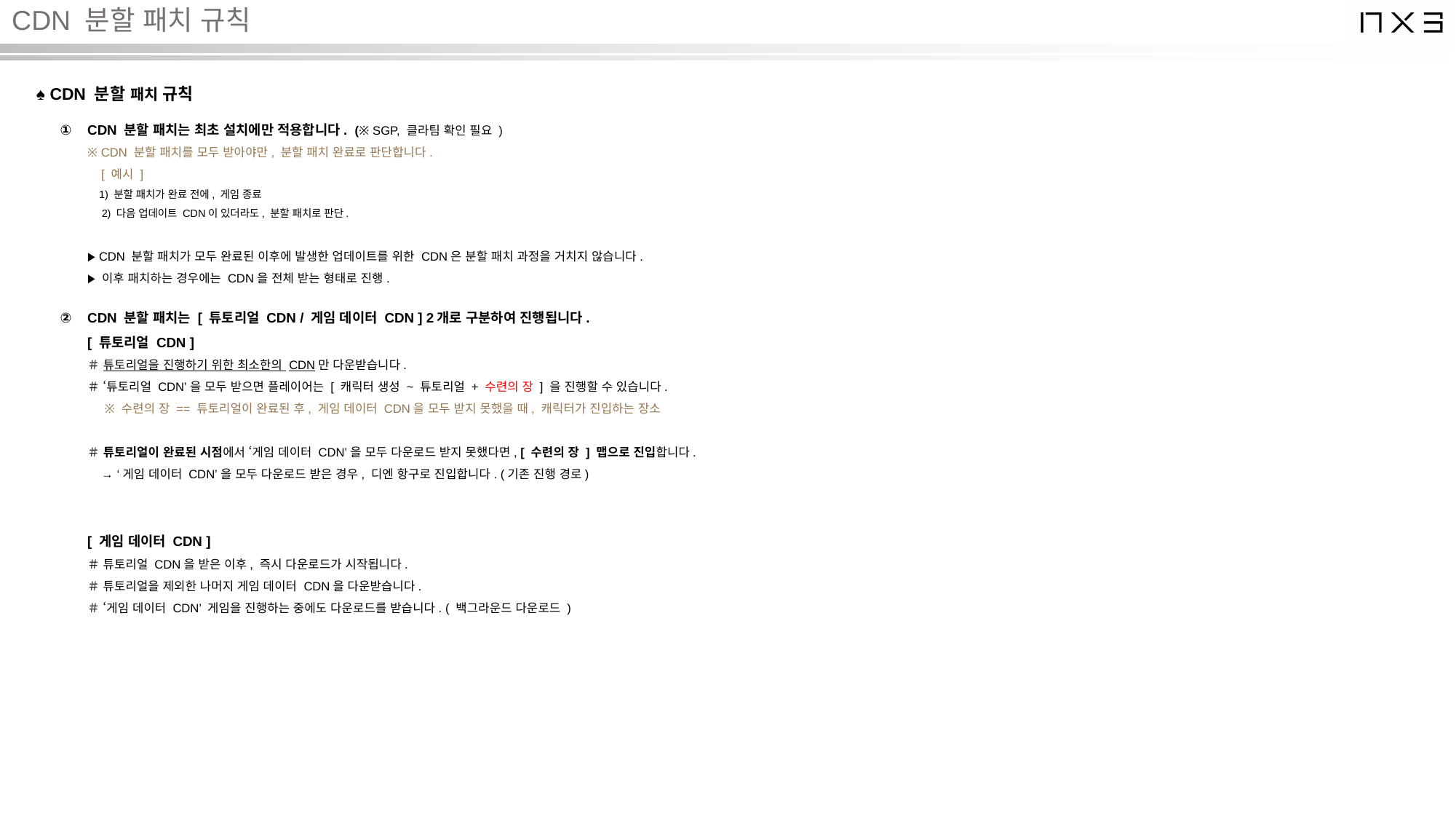

# CDN 분할 패치 규칙
♠ CDN 분할 패치 규칙
CDN 분할 패치는 최초 설치에만 적용합니다.  (※ SGP, 클라팀 확인 필요 )
※ CDN 분할 패치를 모두 받아야만, 분할 패치 완료로 판단합니다.
    [ 예시 ]
    1) 분할 패치가 완료 전에, 게임 종료
    2) 다음 업데이트 CDN이 있더라도, 분할 패치로 판단.
▶ CDN 분할 패치가 모두 완료된 이후에 발생한 업데이트를 위한 CDN은 분할 패치 과정을 거치지 않습니다.
▶ 이후 패치하는 경우에는 CDN을 전체 받는 형태로 진행.
CDN 분할 패치는 [ 튜토리얼 CDN / 게임 데이터 CDN ] 2개로 구분하여 진행됩니다.
[ 튜토리얼 CDN ]
＃ 튜토리얼을 진행하기 위한 최소한의 CDN만 다운받습니다.
＃ ‘튜토리얼 CDN’을 모두 받으면 플레이어는 [ 캐릭터 생성 ~ 튜토리얼 + 수련의 장 ] 을 진행할 수 있습니다.
     ※ 수련의 장 == 튜토리얼이 완료된 후, 게임 데이터 CDN을 모두 받지 못했을 때, 캐릭터가 진입하는 장소
＃ 튜토리얼이 완료된 시점에서 ‘게임 데이터 CDN’을 모두 다운로드 받지 못했다면, [ 수련의 장 ] 맵으로 진입합니다.
    → ‘게임 데이터 CDN’을 모두 다운로드 받은 경우, 디엔 항구로 진입합니다. (기존 진행 경로)
[ 게임 데이터 CDN ]
＃ 튜토리얼 CDN을 받은 이후, 즉시 다운로드가 시작됩니다.
＃ 튜토리얼을 제외한 나머지 게임 데이터 CDN을 다운받습니다.
＃ ‘게임 데이터 CDN’ 게임을 진행하는 중에도 다운로드를 받습니다. ( 백그라운드 다운로드 )